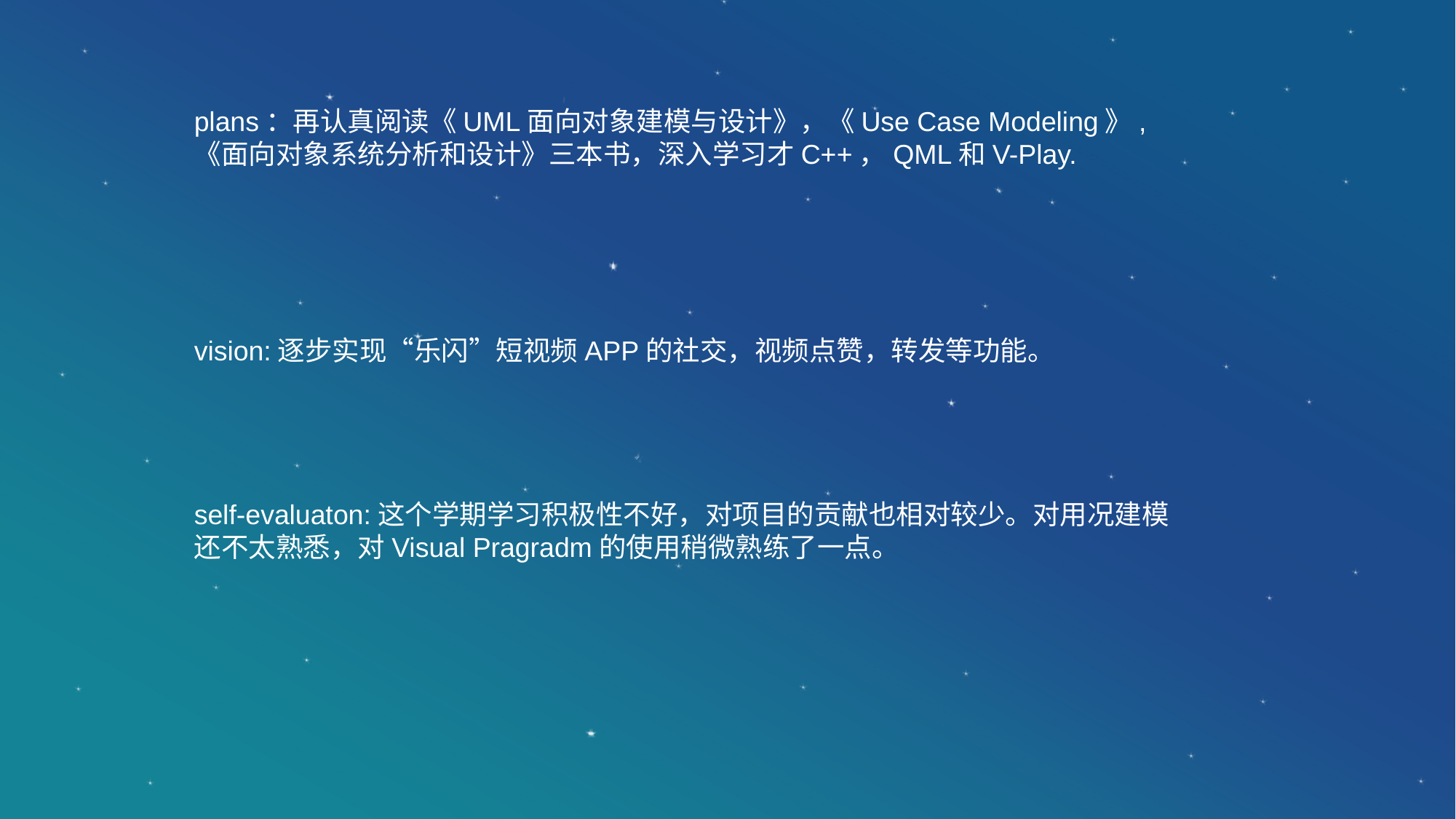

plans：再认真阅读《UML面向对象建模与设计》，《Use Case Modeling》,《面向对象系统分析和设计》三本书，深入学习才C++，QML和V-Play.

vision:逐步实现“乐闪”短视频APP的社交，视频点赞，转发等功能。

self-evaluaton:这个学期学习积极性不好，对项目的贡献也相对较少。对用况建模还不太熟悉，对Visual Pragradm的使用稍微熟练了一点。